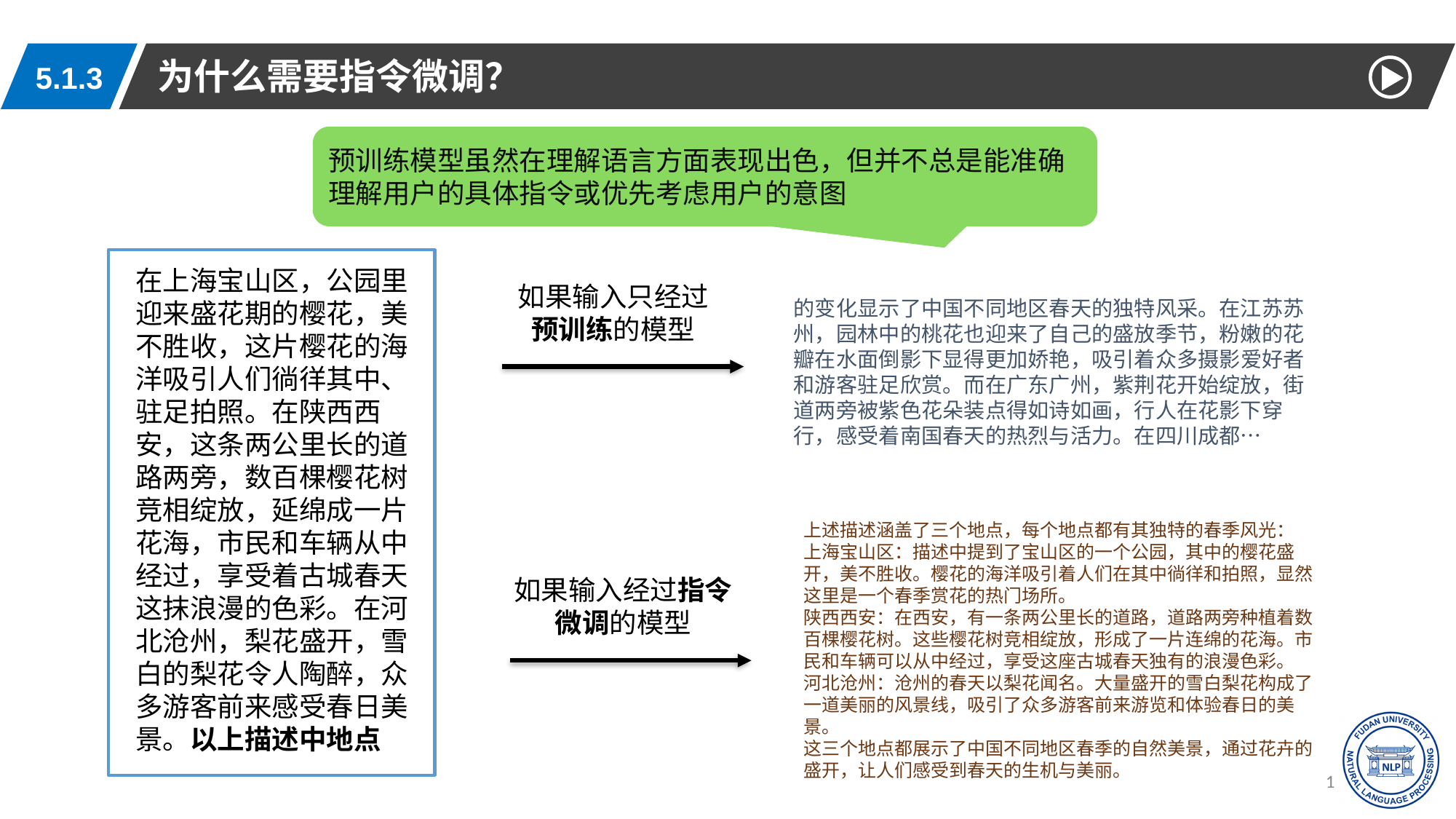

为什么需要指令微调？
5.1.3

预训练模型虽然在理解语言方面表现出色，但并不总是能准确理解用户的具体指令或优先考虑用户的意图

在上海宝山区，公园里迎来盛花期的樱花，美不胜收，这片樱花的海洋吸引人们徜徉其中、驻足拍照。在陕西西安，这条两公里长的道路两旁，数百棵樱花树竞相绽放，延绵成一片花海，市民和车辆从中经过，享受着古城春天这抹浪漫的色彩。在河北沧州，梨花盛开，雪白的梨花令人陶醉，众多游客前来感受春日美景。以上描述中地点
如果输入只经过预训练的模型
的变化显示了中国不同地区春天的独特风采。在江苏苏州，园林中的桃花也迎来了自己的盛放季节，粉嫩的花瓣在水面倒影下显得更加娇艳，吸引着众多摄影爱好者和游客驻足欣赏。而在广东广州，紫荆花开始绽放，街道两旁被紫色花朵装点得如诗如画，行人在花影下穿行，感受着南国春天的热烈与活力。在四川成都…
上述描述涵盖了三个地点，每个地点都有其独特的春季风光：
上海宝山区：描述中提到了宝山区的一个公园，其中的樱花盛开，美不胜收。樱花的海洋吸引着人们在其中徜徉和拍照，显然这里是一个春季赏花的热门场所。
陕西西安：在西安，有一条两公里长的道路，道路两旁种植着数百棵樱花树。这些樱花树竞相绽放，形成了一片连绵的花海。市民和车辆可以从中经过，享受这座古城春天独有的浪漫色彩。
河北沧州：沧州的春天以梨花闻名。大量盛开的雪白梨花构成了一道美丽的风景线，吸引了众多游客前来游览和体验春日的美景。
这三个地点都展示了中国不同地区春季的自然美景，通过花卉的盛开，让人们感受到春天的生机与美丽。
如果输入经过指令微调的模型
16